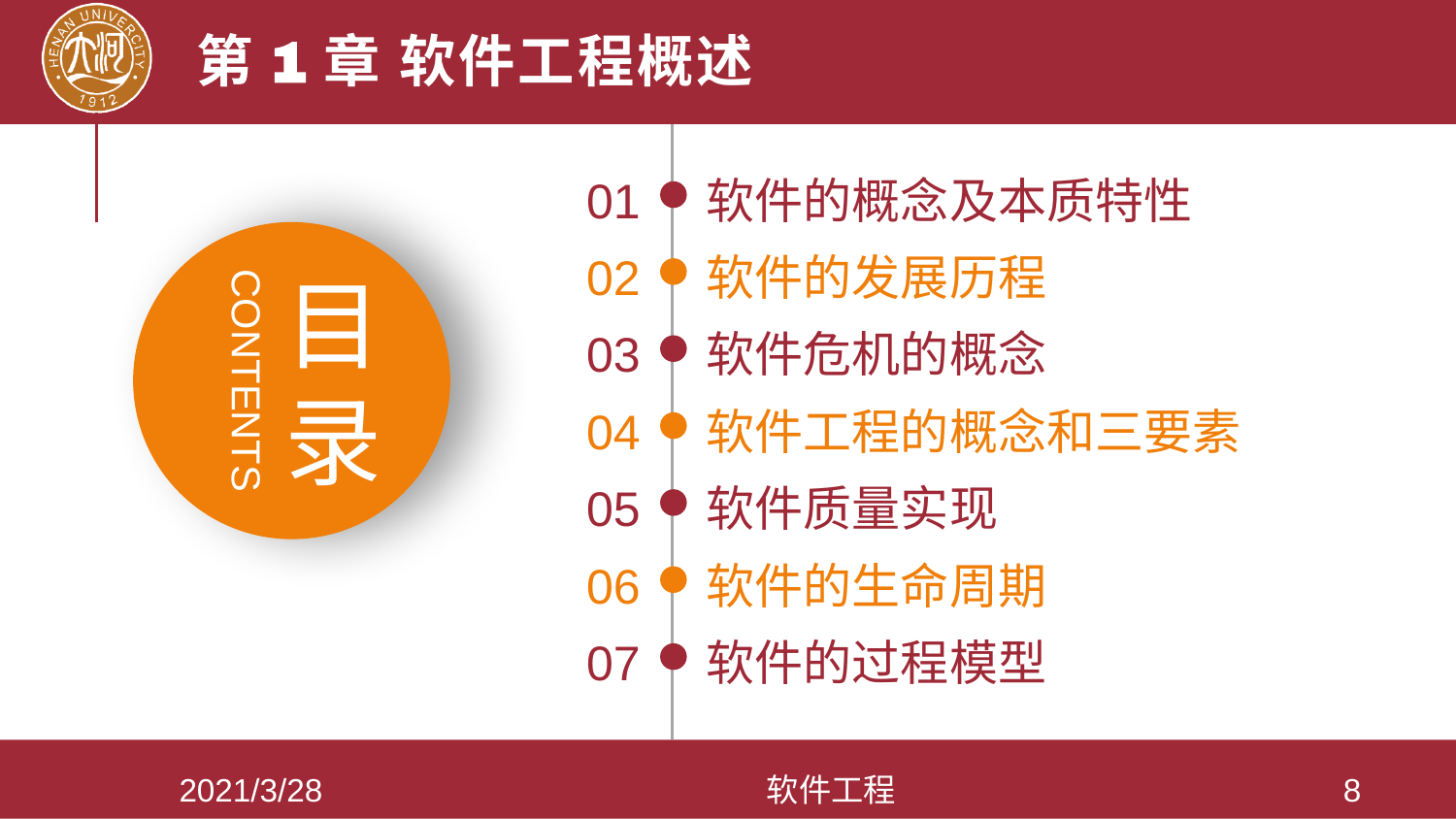

第1章 软件工程概述
01
软件的概念及本质特性

02
软件的发展历程

03
软件危机的概念

04
软件工程的概念和三要素

05
软件质量实现

06
软件的生命周期

07
软件的过程模型

2021/3/28
软件工程
8